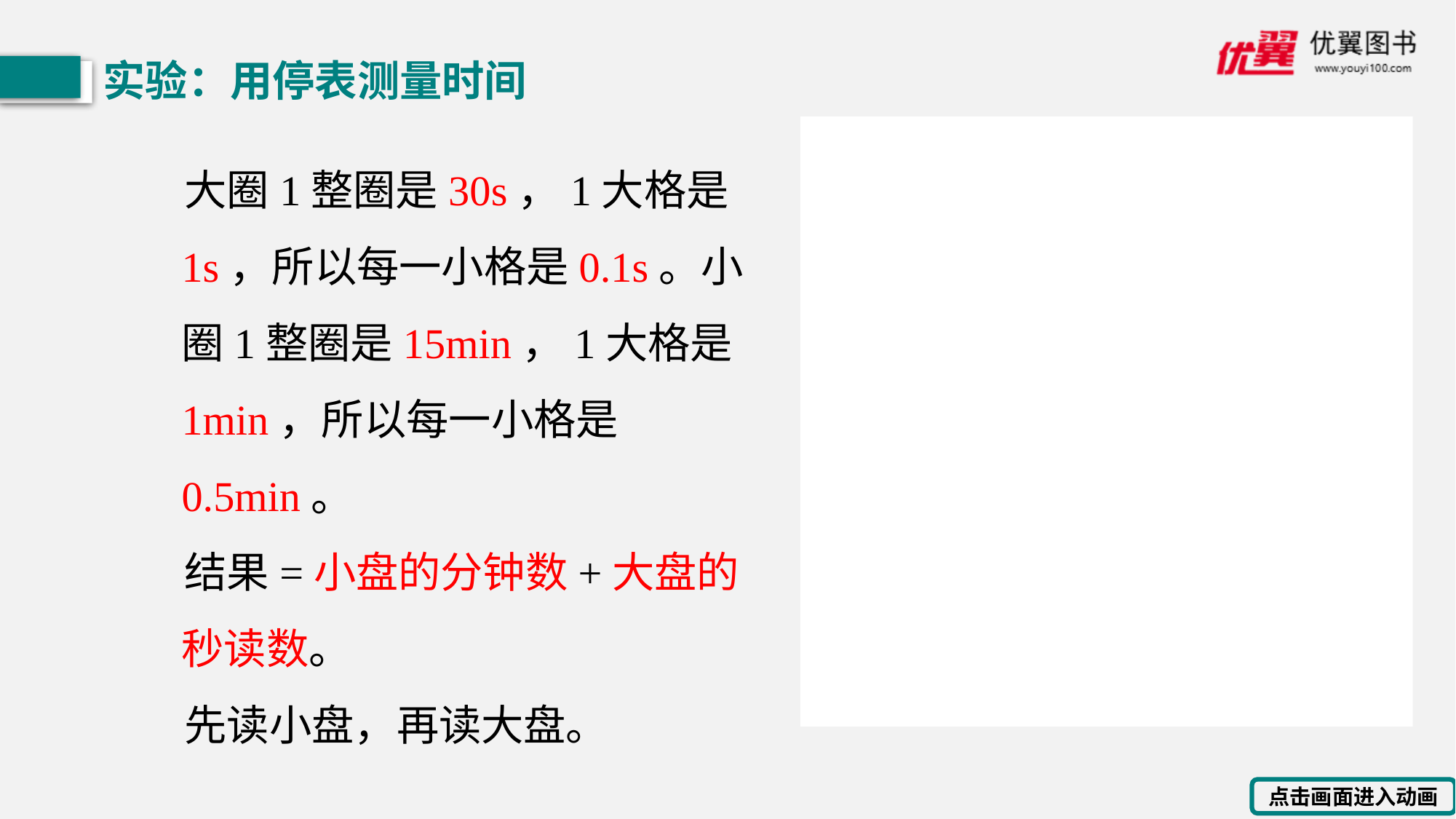

实验：用停表测量时间

大圈1整圈是30s，1大格是1s，所以每一小格是0.1s。小圈1整圈是15min，1大格是1min，所以每一小格是0.5min。
结果=小盘的分钟数+大盘的秒读数。
先读小盘，再读大盘。
点击画面进入动画